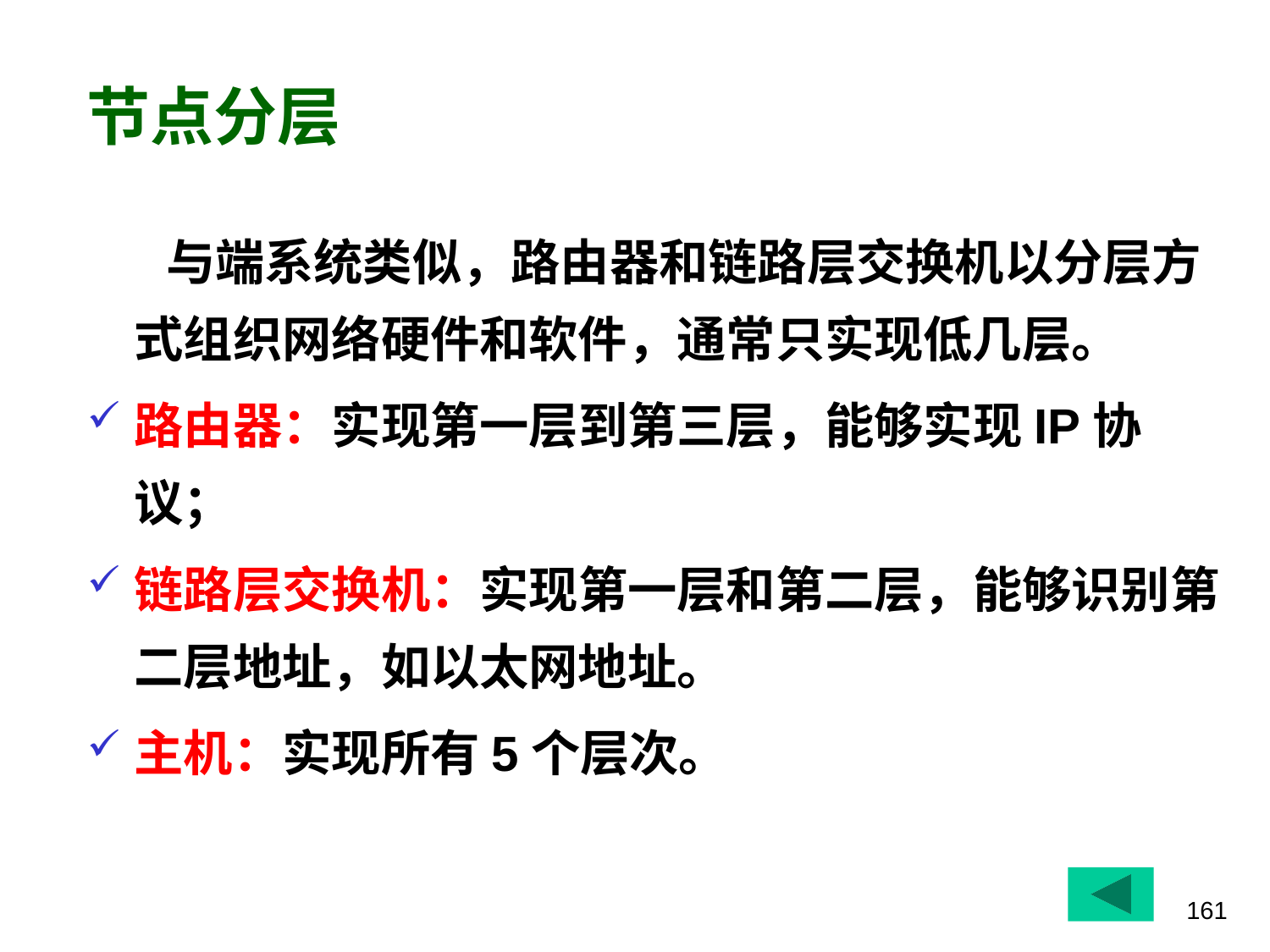

# 节点分层
      与端系统类似，路由器和链路层交换机以分层方式组织网络硬件和软件，通常只实现低几层。
路由器：实现第一层到第三层，能够实现IP协议；
链路层交换机：实现第一层和第二层，能够识别第二层地址，如以太网地址。
主机：实现所有5个层次。

161